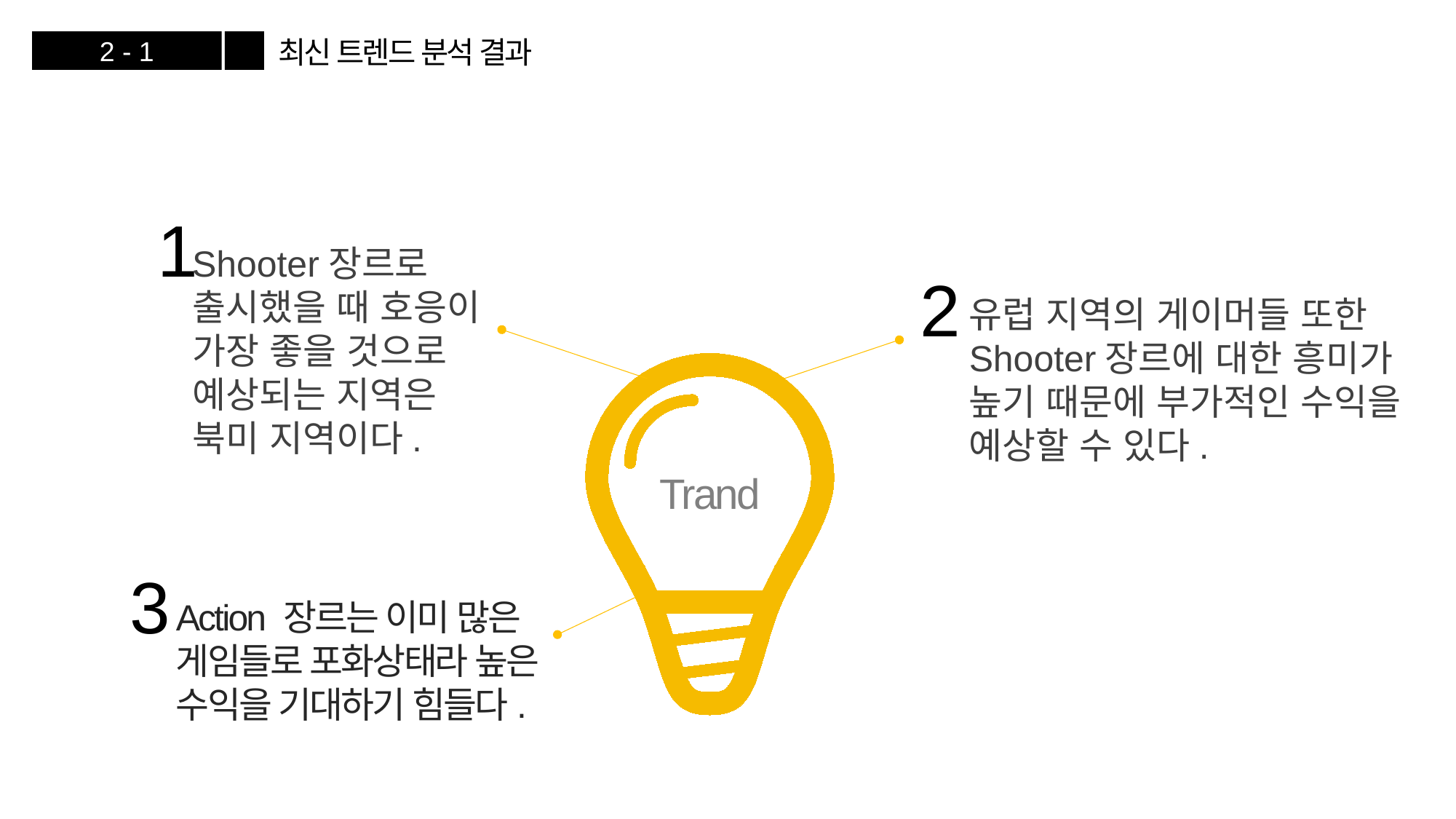

최신 트렌드 분석 결과
2 - 1

1
Shooter장르로 출시했을 때 호응이 가장 좋을 것으로 예상되는 지역은 북미 지역이다.
2
유럽 지역의 게이머들 또한 Shooter장르에 대한 흥미가 높기 때문에 부가적인 수익을 예상할 수 있다.

Trand
3
Action 장르는 이미 많은 게임들로 포화상태라 높은 수익을 기대하기 힘들다.